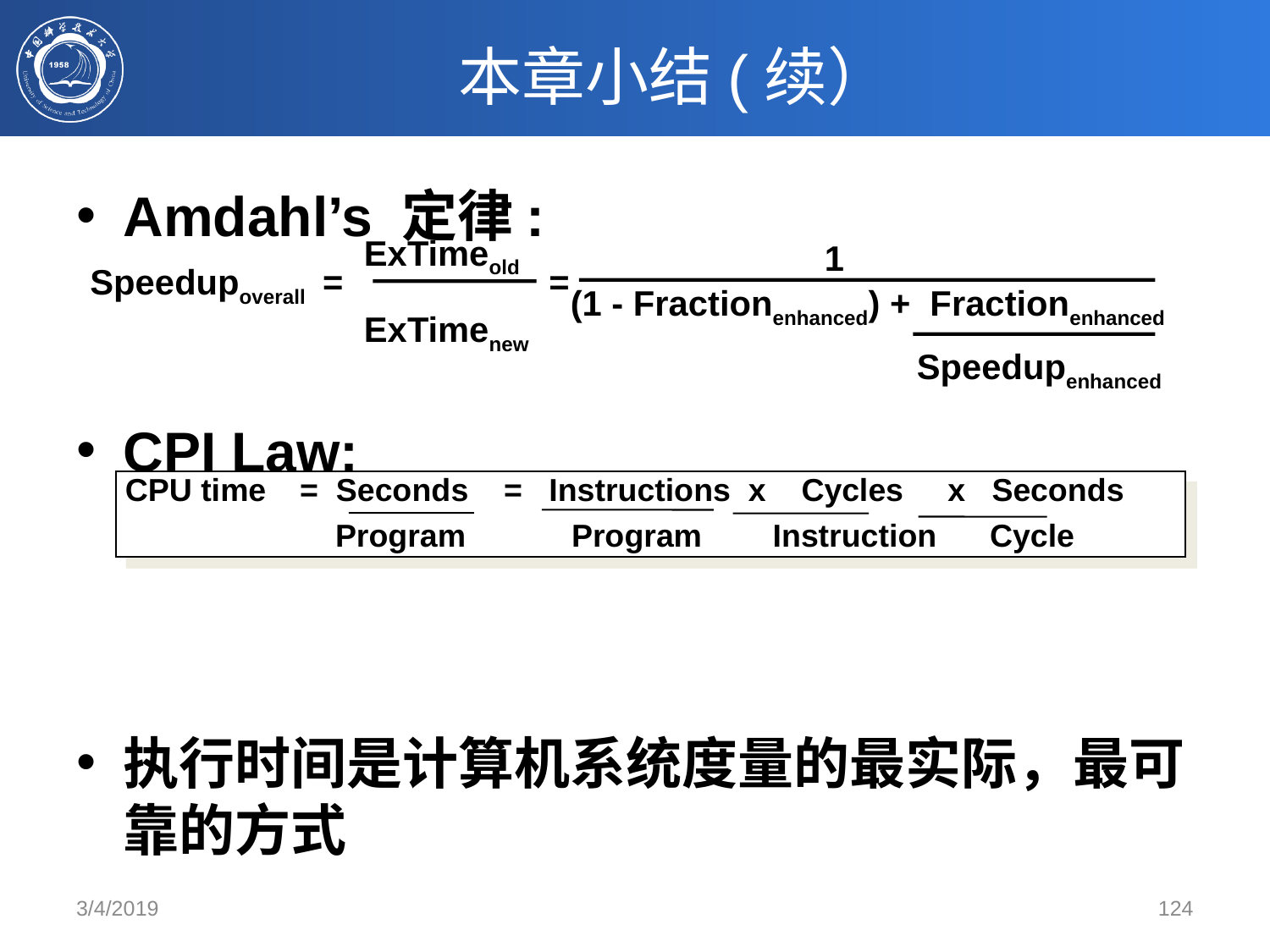

# 本章小结(续）
Amdahl’s 定律:

CPI Law:

执行时间是计算机系统度量的最实际，最可靠的方式
ExTimeold

ExTimenew
1
Speedupoverall   =
=
(1 - Fractionenhanced) +  Fractionenhanced

Speedupenhanced
CPU time	=  Seconds    =   Instructions  x    Cycles     x   Seconds
		    Program	  Program        Instruction      Cycle

3/4/2019
124